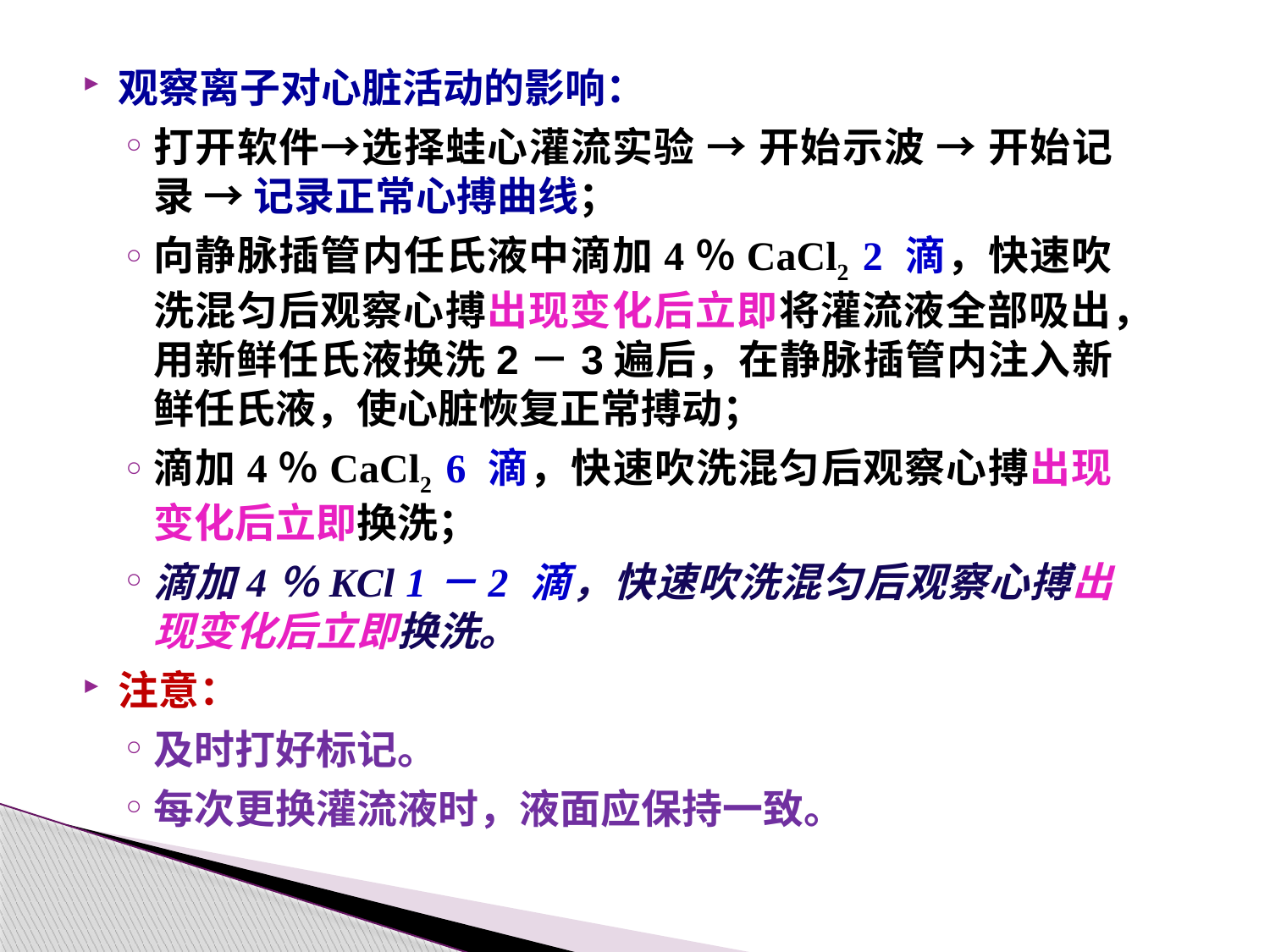

观察离子对心脏活动的影响：
打开软件→选择蛙心灌流实验 → 开始示波 → 开始记录 → 记录正常心搏曲线；
向静脉插管内任氏液中滴加4％CaCl2  2 滴，快速吹洗混匀后观察心搏出现变化后立即将灌流液全部吸出，用新鲜任氏液换洗2－3遍后，在静脉插管内注入新鲜任氏液，使心脏恢复正常搏动；
滴加4％CaCl2  6 滴，快速吹洗混匀后观察心搏出现变化后立即换洗；
滴加4％KCl 1－2 滴，快速吹洗混匀后观察心搏出现变化后立即换洗。
注意：
及时打好标记。
每次更换灌流液时，液面应保持一致。